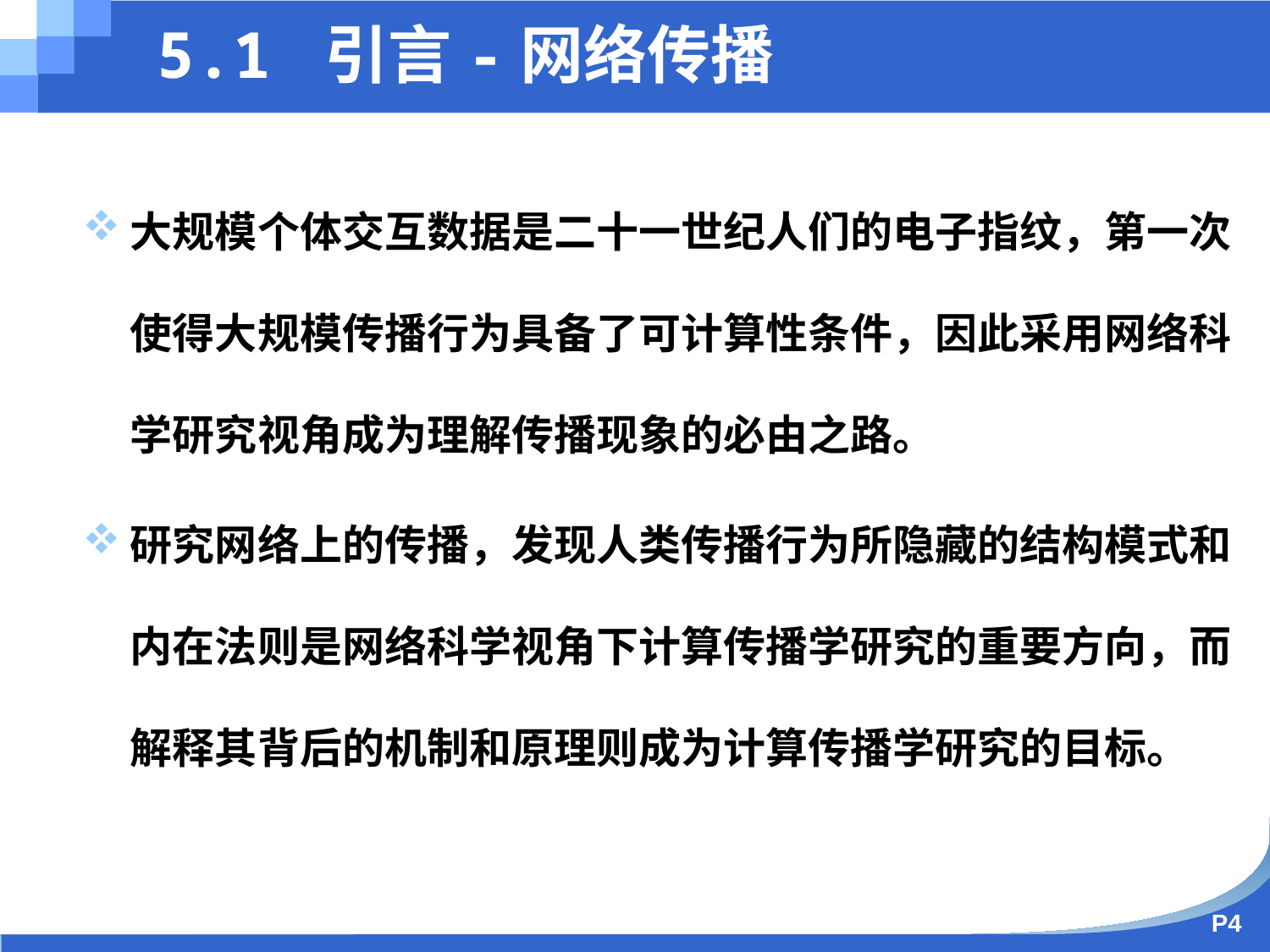

5.1 引言-网络传播
大规模个体交互数据是二十一世纪人们的电子指纹，第一次使得大规模传播行为具备了可计算性条件，因此采用网络科学研究视角成为理解传播现象的必由之路。
研究网络上的传播，发现人类传播行为所隐藏的结构模式和内在法则是网络科学视角下计算传播学研究的重要方向，而解释其背后的机制和原理则成为计算传播学研究的目标。
P4